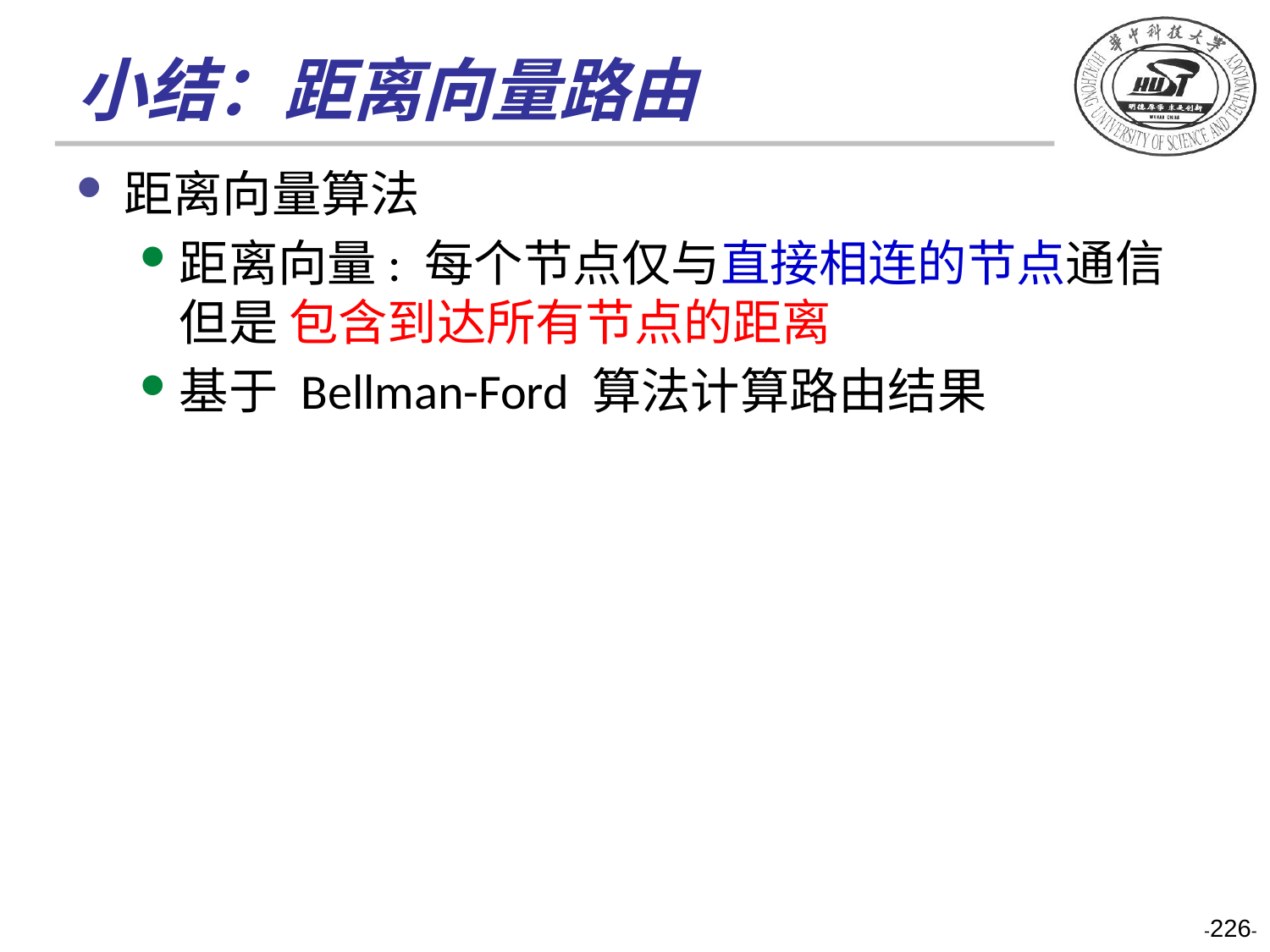

# 小结：距离向量路由
距离向量算法
距离向量: 每个节点仅与直接相连的节点通信但是 包含到达所有节点的距离
基于 Bellman-Ford 算法计算路由结果

-226-